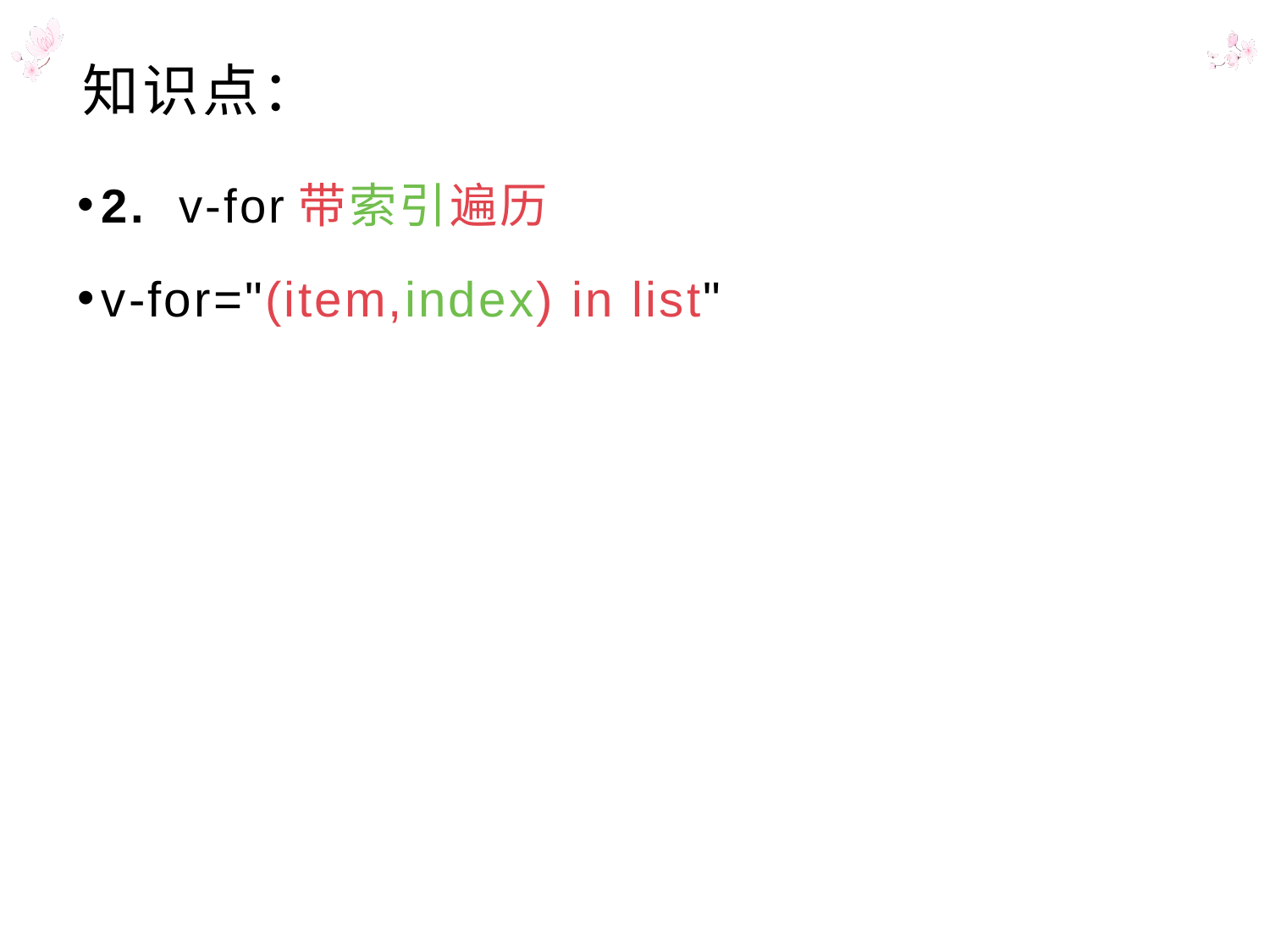

# 知识点：
2.  v-for带索引遍历
v-for="(item,index) in list"